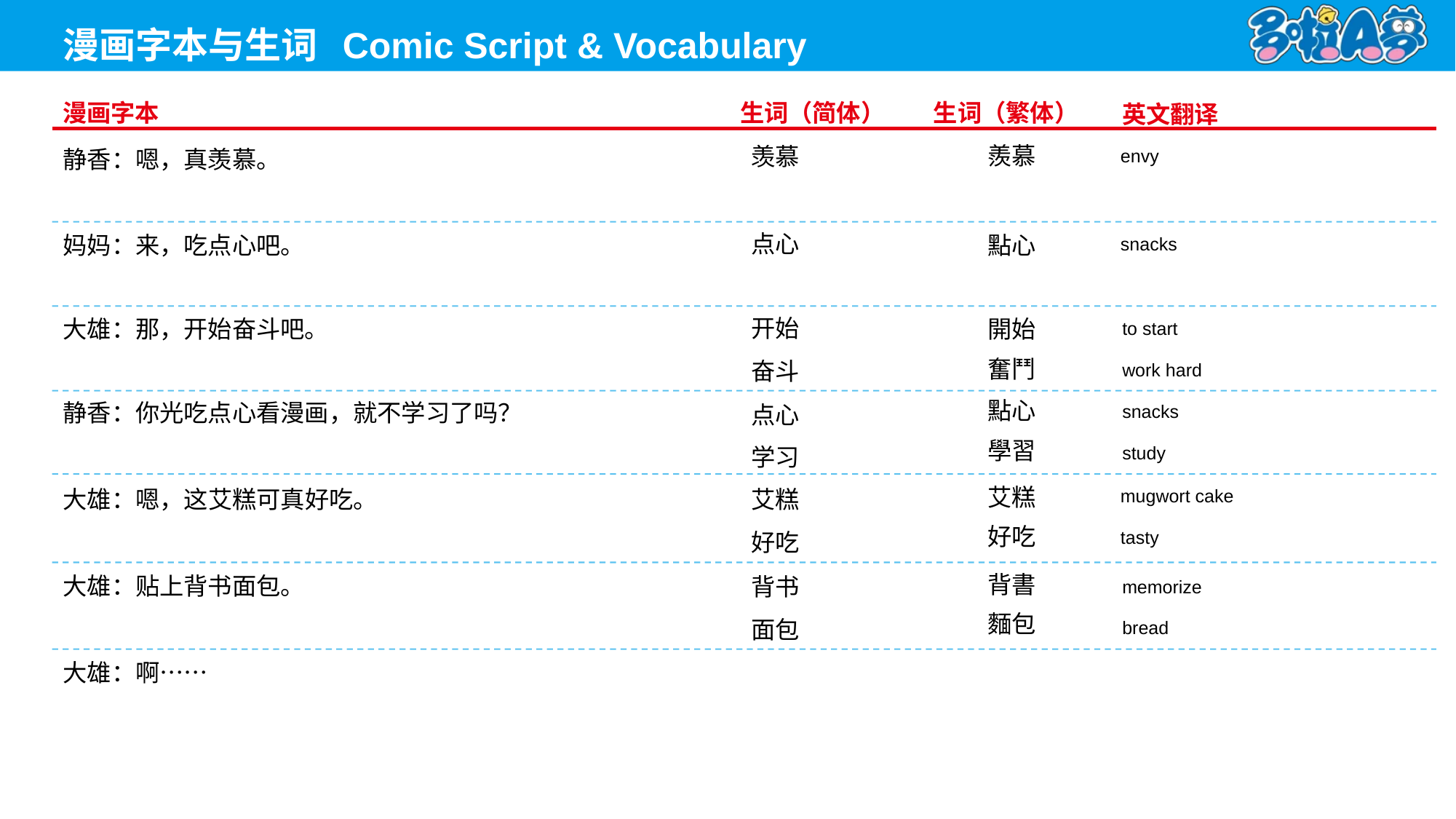

envy
羨慕
羡慕
静香：嗯，真羡慕。

snacks
点心
點心
妈妈：来，吃点心吧。

to start
开始
開始
大雄：那，开始奋斗吧。
奮鬥
work hard
奋斗
點心
snacks
点心
静香：你光吃点心看漫画，就不学习了吗？
學習
study
学习
mugwort cake
艾糕
艾糕
大雄：嗯，这艾糕可真好吃。
好吃
tasty
好吃
背書
memorize
背书
大雄：贴上背书面包。
麵包
bread
面包

大雄：啊……